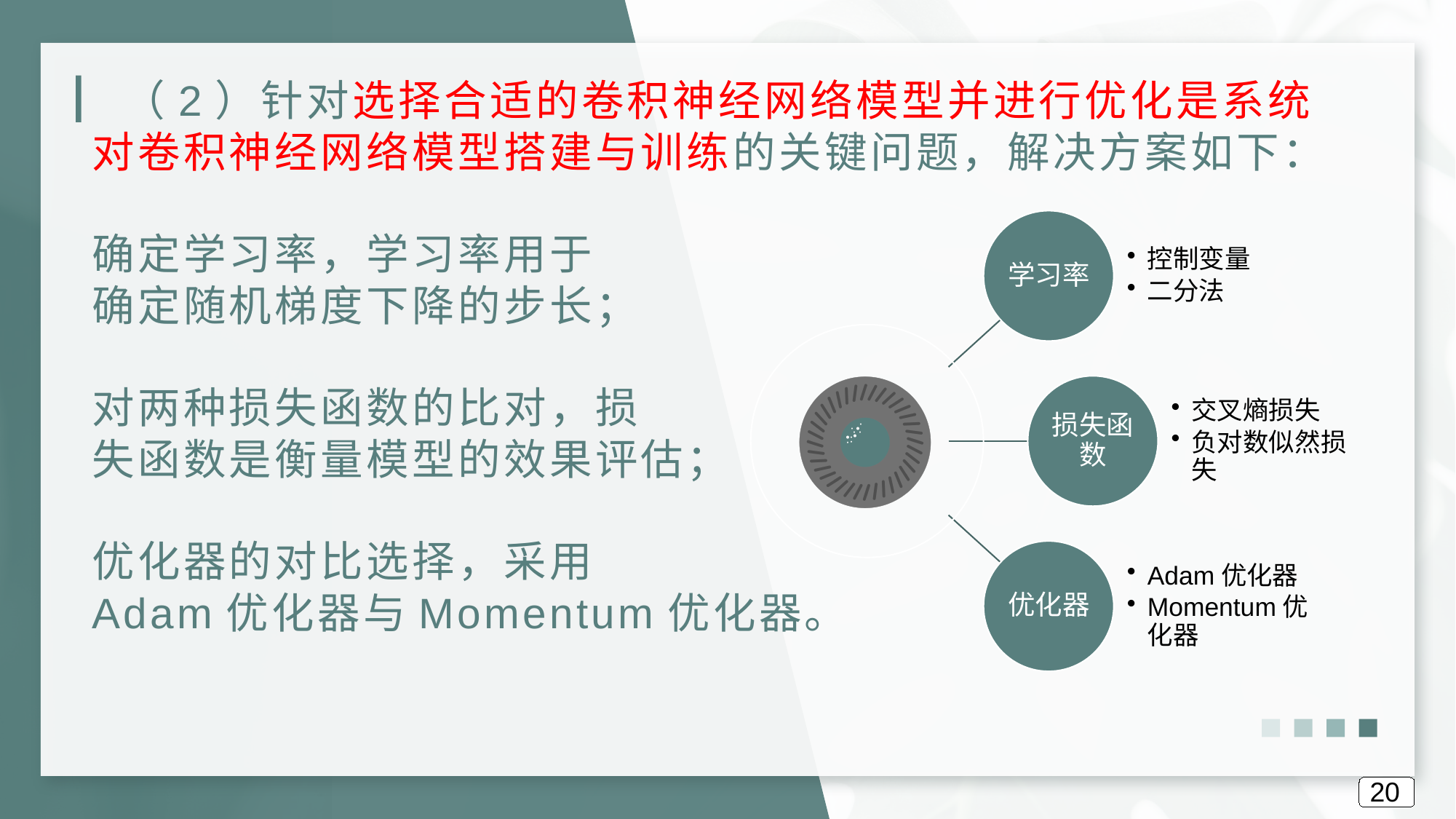

# （2）针对选择合适的卷积神经网络模型并进行优化是系统对卷积神经网络模型搭建与训练的关键问题，解决方案如下： 确定学习率，学习率用于 确定随机梯度下降的步长； 对两种损失函数的比对，损 失函数是衡量模型的效果评估； 优化器的对比选择，采用 Adam优化器与Momentum优化器。
学习率
控制变量
二分法
损失函数
交叉熵损失
负对数似然损失
优化器
Adam优化器
Momentum优化器